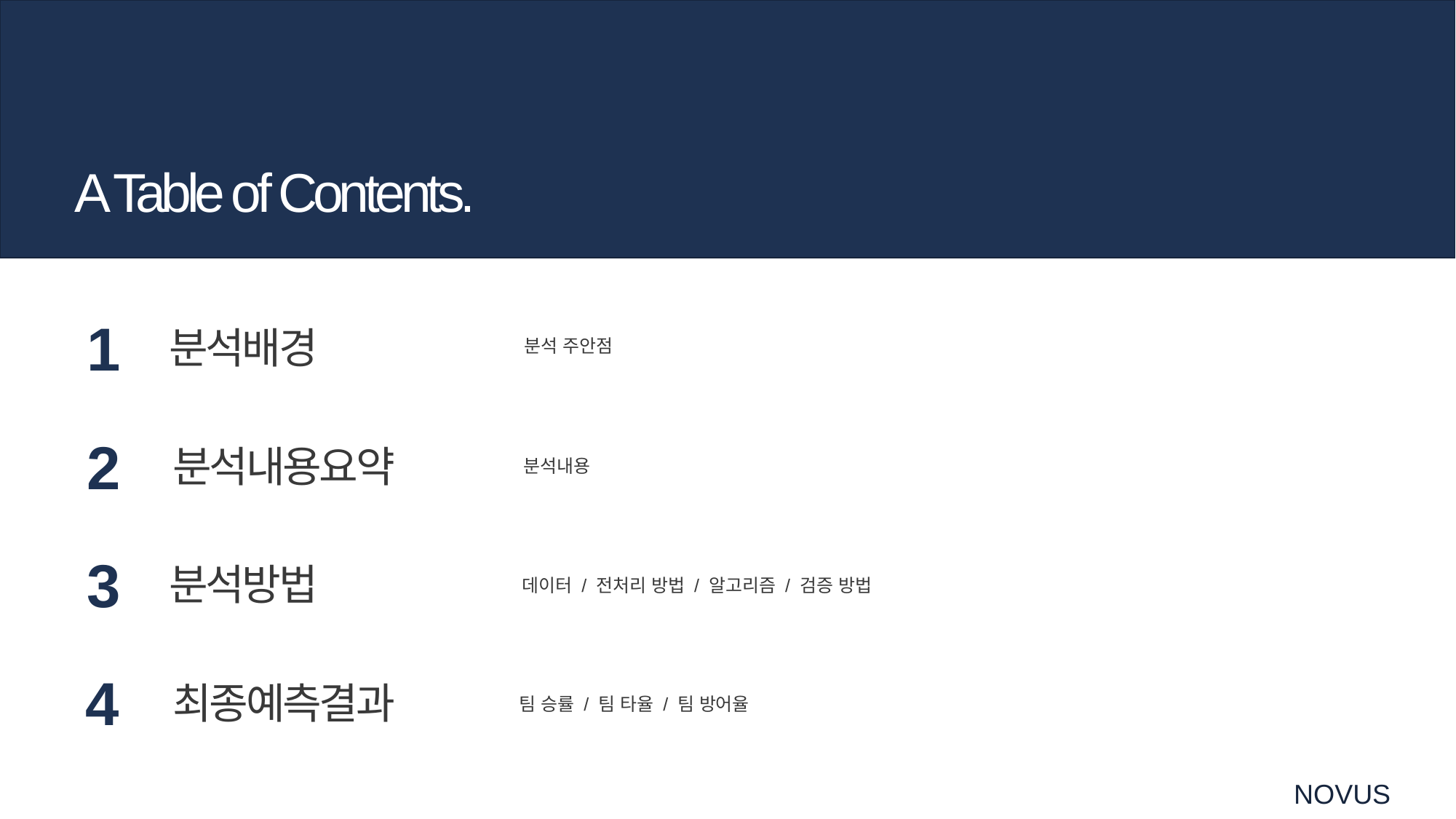

A Table of Contents.
1
분석배경
분석 주안점
2
분석내용요약
분석내용
3
분석방법
데이터 / 전처리 방법 / 알고리즘 / 검증 방법
4
최종예측결과
팀 승률 / 팀 타율 / 팀 방어율
NOVUS